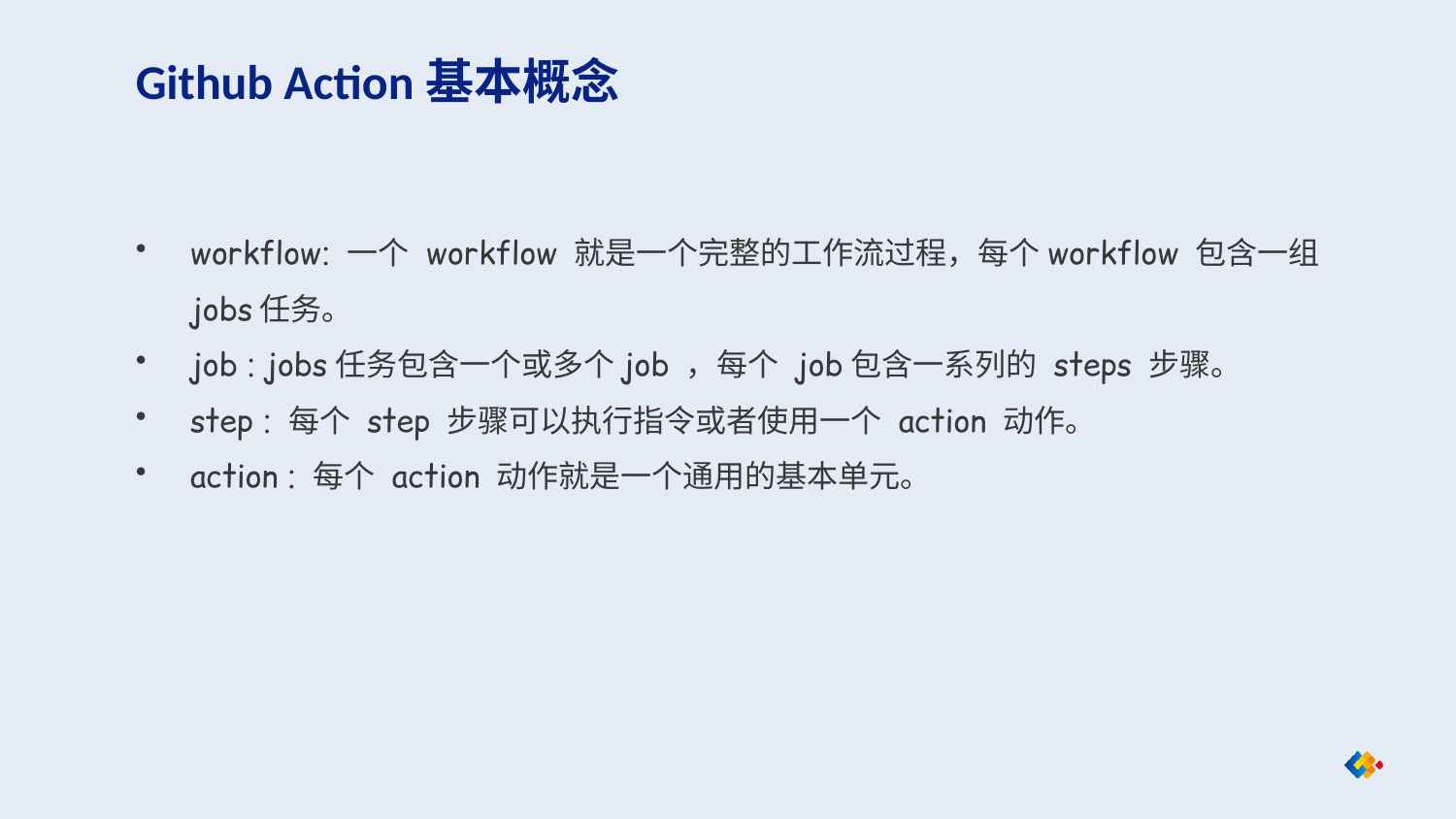

Github Action基本概念
workflow: 一个 workflow 就是一个完整的工作流过程，每个workflow 包含一组 jobs任务。
job : jobs任务包含一个或多个job ，每个 job包含一系列的 steps 步骤。
step : 每个 step 步骤可以执行指令或者使用一个 action 动作。
action : 每个 action 动作就是一个通用的基本单元。